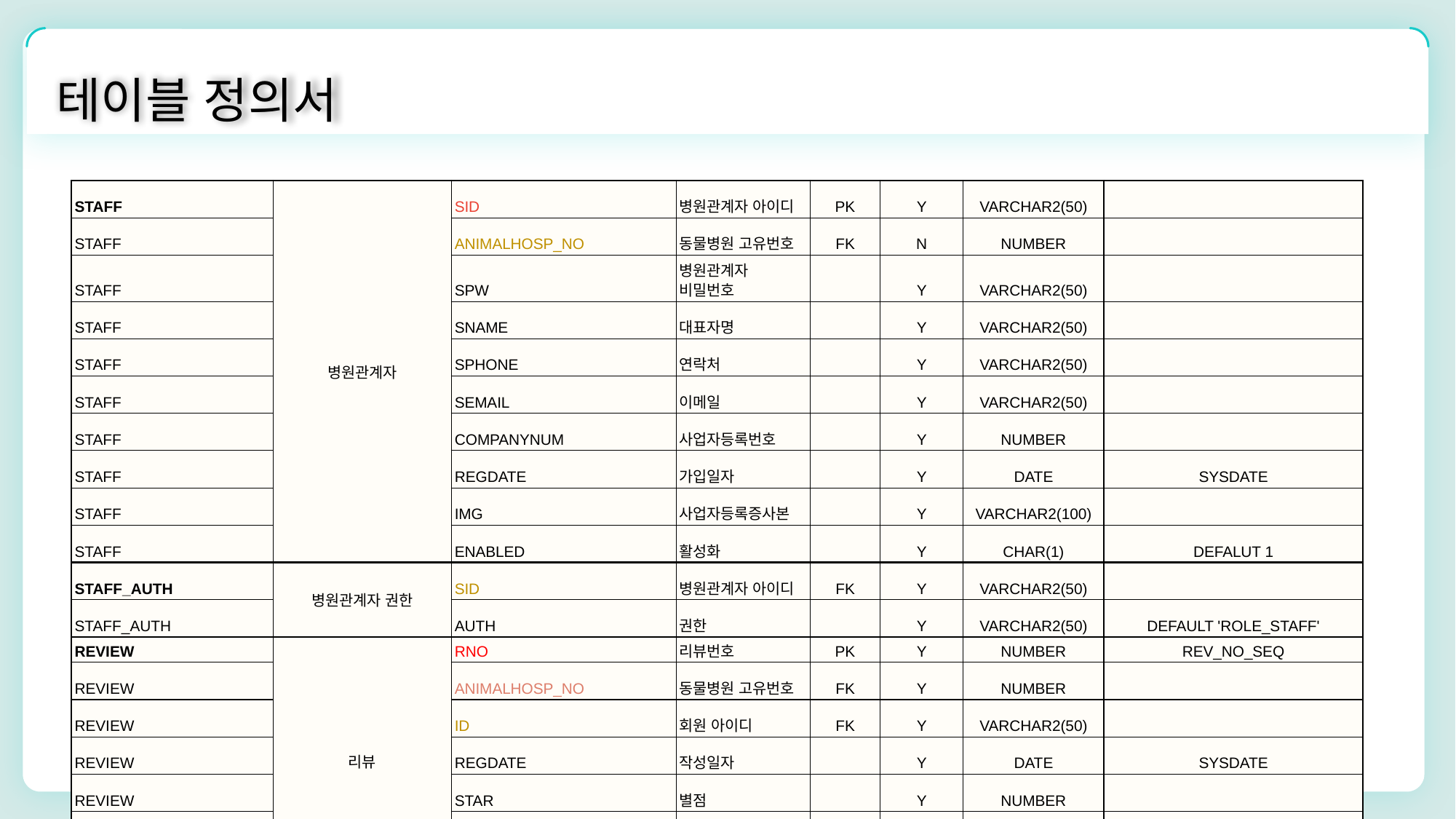

테이블 정의서
| STAFF | 병원관계자 | SID | 병원관계자 아이디 | PK | Y | VARCHAR2(50) |  |
| --- | --- | --- | --- | --- | --- | --- | --- |
| STAFF |  | ANIMALHOSP\_NO | 동물병원 고유번호 | FK | N | NUMBER |  |
| STAFF |  | SPW | 병원관계자 비밀번호 |  | Y | VARCHAR2(50) |  |
| STAFF |  | SNAME | 대표자명 |  | Y | VARCHAR2(50) |  |
| STAFF |  | SPHONE | 연락처 |  | Y | VARCHAR2(50) |  |
| STAFF |  | SEMAIL | 이메일 |  | Y | VARCHAR2(50) |  |
| STAFF |  | COMPANYNUM | 사업자등록번호 |  | Y | NUMBER |  |
| STAFF |  | REGDATE | 가입일자 |  | Y | DATE | SYSDATE |
| STAFF |  | IMG | 사업자등록증사본 |  | Y | VARCHAR2(100) |  |
| STAFF |  | ENABLED | 활성화 |  | Y | CHAR(1) | DEFALUT 1 |
| STAFF\_AUTH | 병원관계자 권한 | SID | 병원관계자 아이디 | FK | Y | VARCHAR2(50) |  |
| STAFF\_AUTH |  | AUTH | 권한 |  | Y | VARCHAR2(50) | DEFAULT 'ROLE\_STAFF' |
| REVIEW | 리뷰 | RNO | 리뷰번호 | PK | Y | NUMBER | REV\_NO\_SEQ |
| REVIEW |  | ANIMALHOSP\_NO | 동물병원 고유번호 | FK | Y | NUMBER |  |
| REVIEW |  | ID | 회원 아이디 | FK | Y | VARCHAR2(50) |  |
| REVIEW |  | REGDATE | 작성일자 |  | Y | DATE | SYSDATE |
| REVIEW |  | STAR | 별점 |  | Y | NUMBER |  |
| REVIEW |  | TITLE | 제목 |  | Y | VARCHAR2(50) |  |
| REVIEW |  | CONTENT | 내용 |  | Y | VARCHAR2(400) |  |